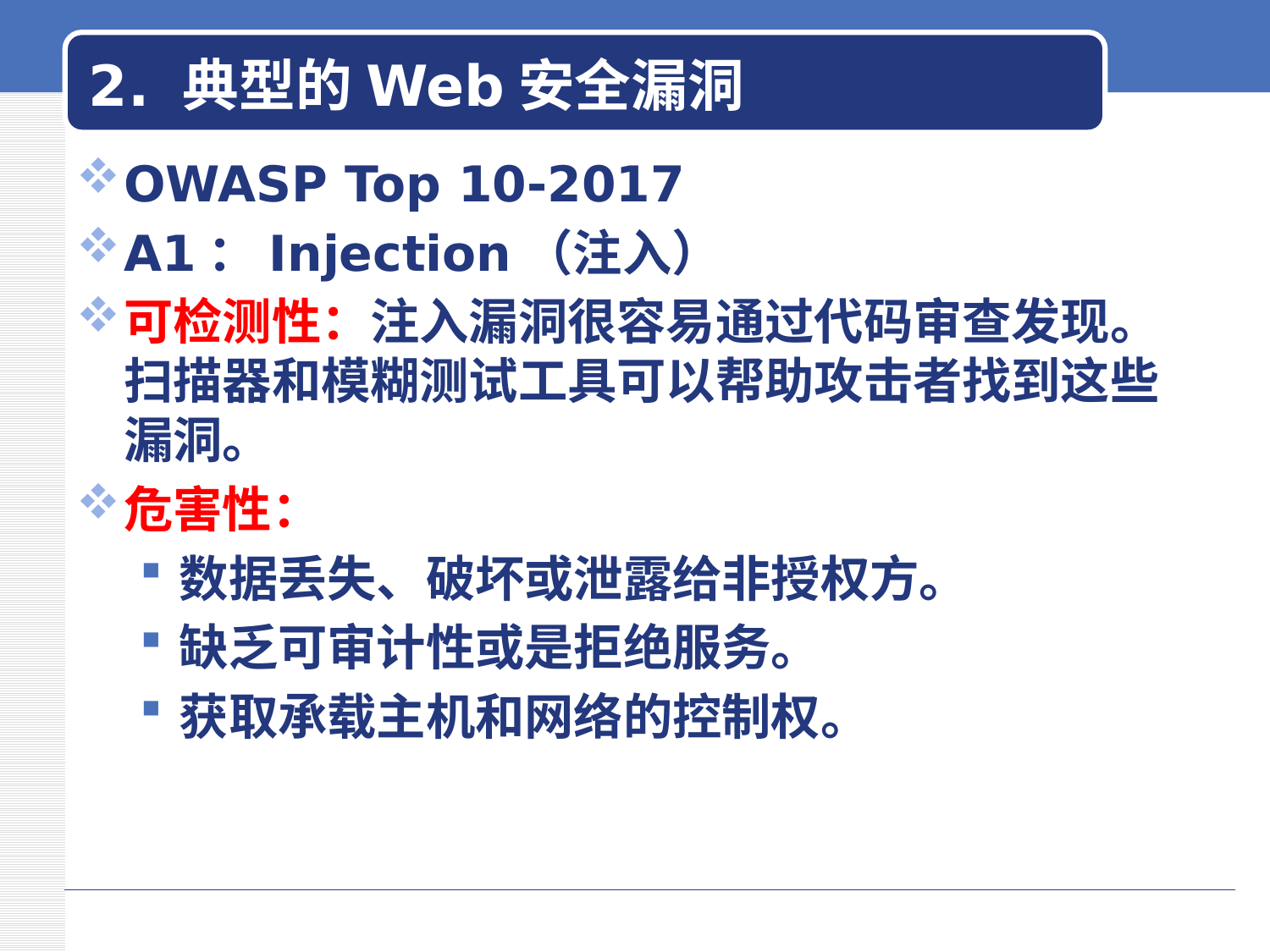

# 2. 典型的Web安全漏洞
OWASP Top 10-2017
A1：Injection（注入）
可检测性：注入漏洞很容易通过代码审查发现。扫描器和模糊测试工具可以帮助攻击者找到这些漏洞。
危害性：
数据丢失、破坏或泄露给非授权方。
缺乏可审计性或是拒绝服务。
获取承载主机和网络的控制权。